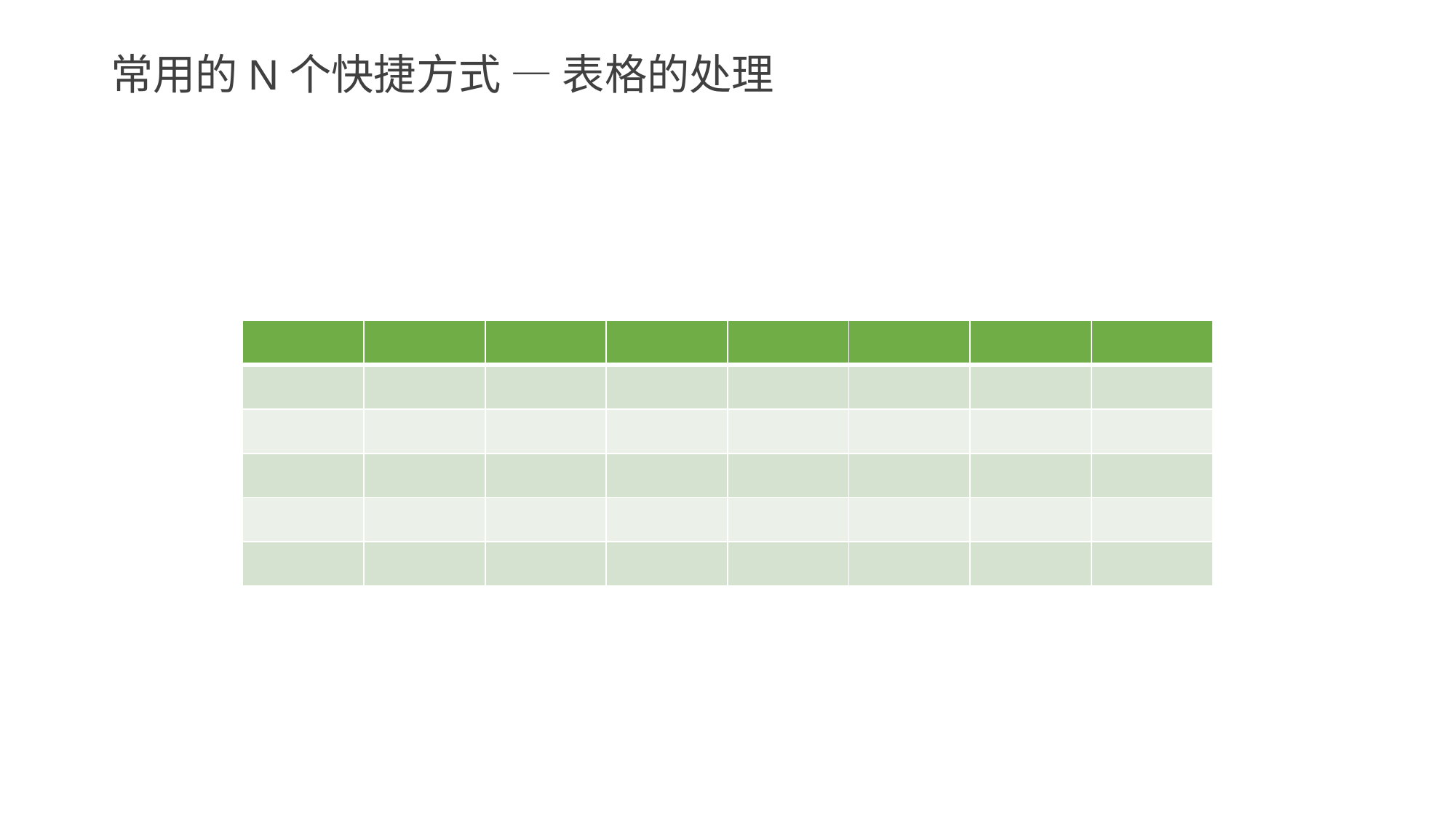

# 常用的N个快捷方式 — 表格的处理
|  |  |  |  |  |  |  |  |
| --- | --- | --- | --- | --- | --- | --- | --- |
|  |  |  |  |  |  |  |  |
|  |  |  |  |  |  |  |  |
|  |  |  |  |  |  |  |  |
|  |  |  |  |  |  |  |  |
|  |  |  |  |  |  |  |  |